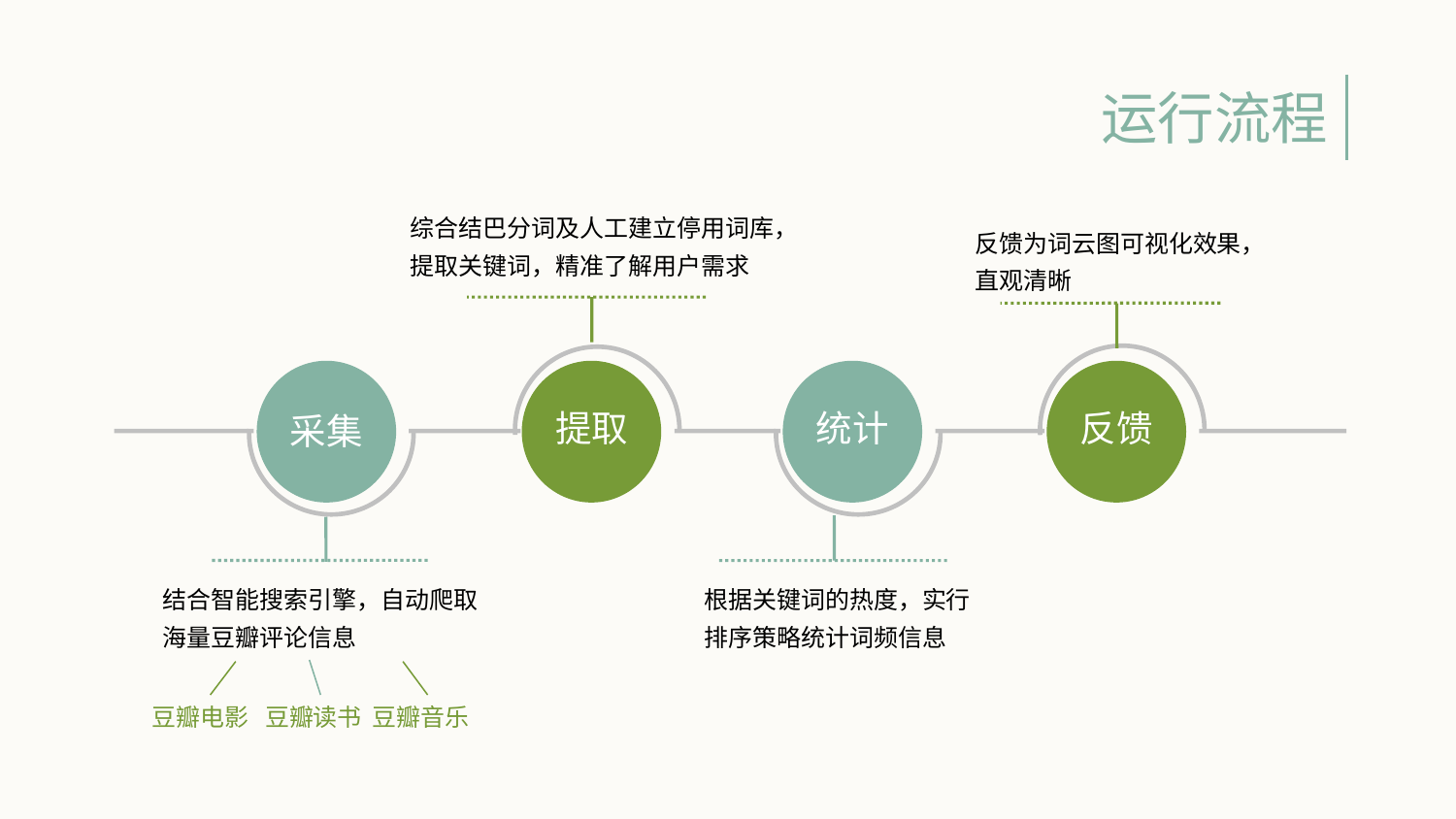

运行流程
综合结巴分词及人工建立停用词库，提取关键词，精准了解用户需求
反馈为词云图可视化效果，直观清晰

采集

提取

统计

反馈

结合智能搜索引擎，自动爬取海量豆瓣评论信息
根据关键词的热度，实行排序策略统计词频信息
豆瓣电影   豆瓣读书  豆瓣音乐